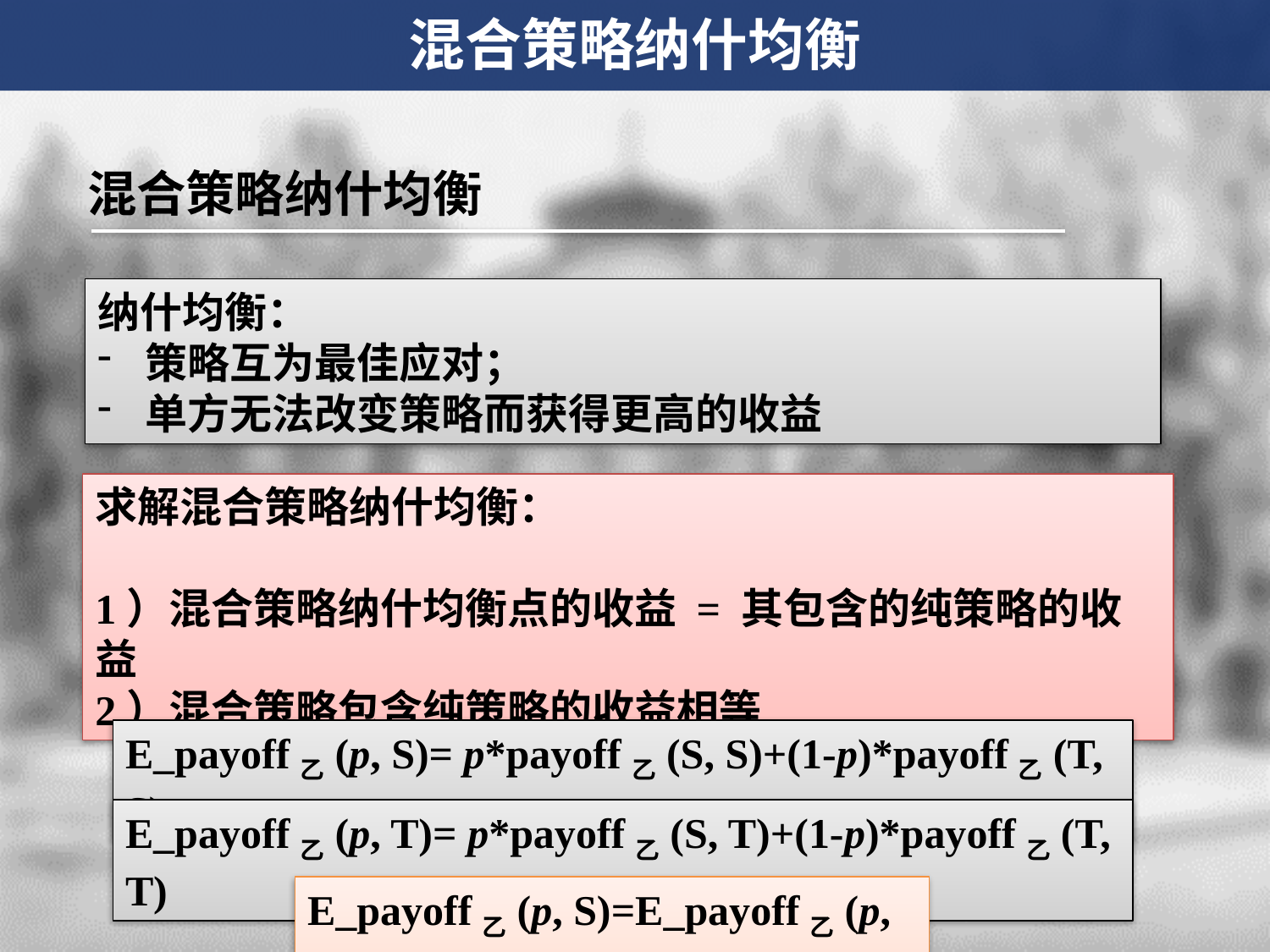

混合策略纳什均衡

混合策略纳什均衡
纳什均衡：
策略互为最佳应对；
单方无法改变策略而获得更高的收益
求解混合策略纳什均衡：

1）混合策略纳什均衡点的收益 = 其包含的纯策略的收益
2）混合策略包含纯策略的收益相等
E_payoff乙(p, S)= p*payoff乙(S, S)+(1-p)*payoff乙(T, S)
E_payoff乙(p, T)= p*payoff乙(S, T)+(1-p)*payoff乙(T, T)
E_payoff乙(p, S)=E_payoff乙(p, T)